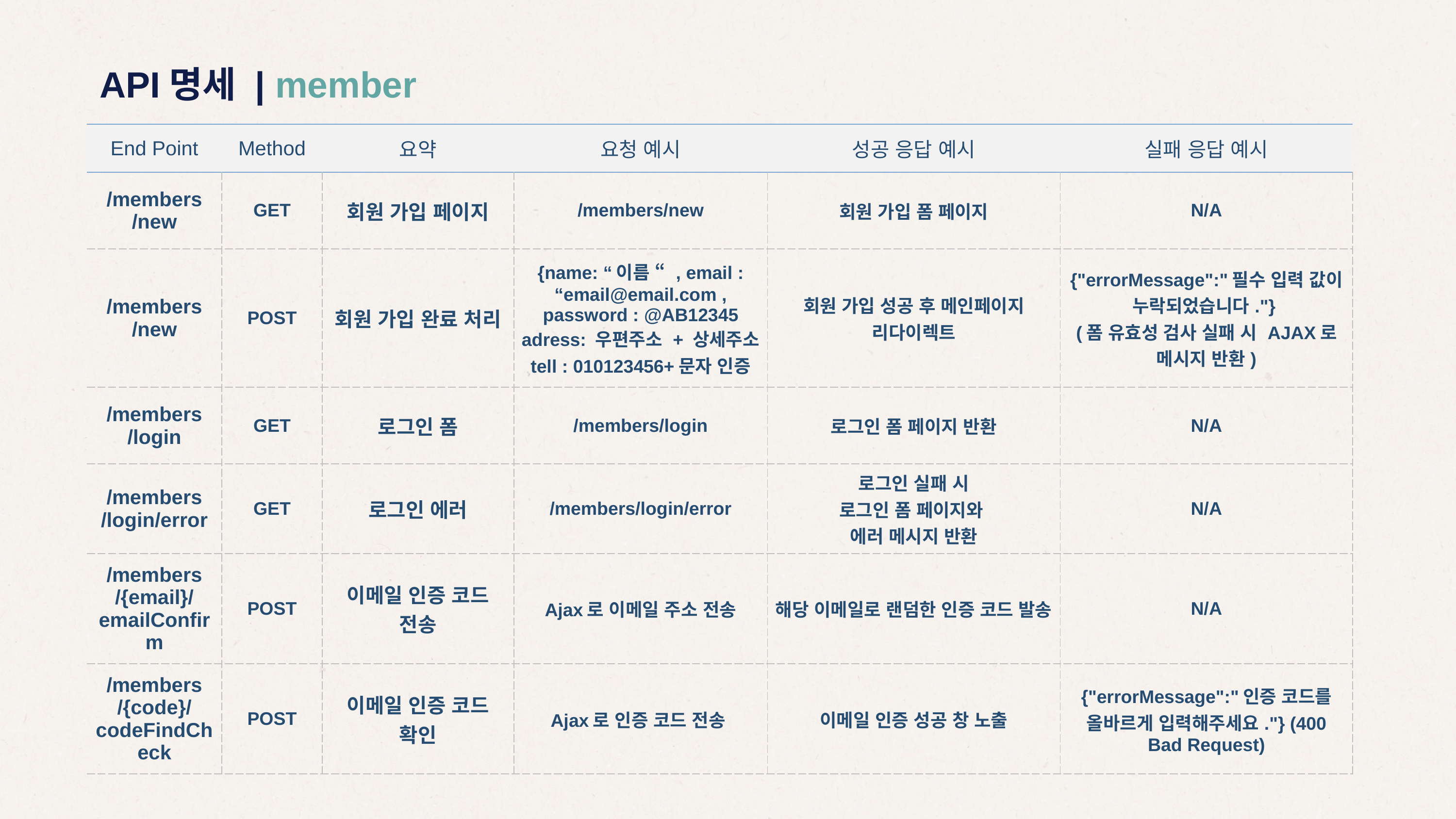

API명세 | member
| End Point | Method | 요약 | 요청 예시 | 성공 응답 예시 | 실패 응답 예시 |
| --- | --- | --- | --- | --- | --- |
| /members /new | GET | 회원 가입 페이지 | /members/new | 회원 가입 폼 페이지 | N/A |
| /members /new | POST | 회원 가입 완료 처리 | {name: “이름 “ , email : “email@email.com , password : @AB12345 adress: 우편주소 + 상세주소 tell : 010123456+문자 인증 | 회원 가입 성공 후 메인페이지 리다이렉트 | {"errorMessage":"필수 입력 값이 누락되었습니다."} (폼 유효성 검사 실패 시 AJAX로 메시지 반환) |
| /members /login | GET | 로그인 폼 | /members/login | 로그인 폼 페이지 반환 | N/A |
| /members /login/error | GET | 로그인 에러 | /members/login/error | 로그인 실패 시 로그인 폼 페이지와 에러 메시지 반환 | N/A |
| /members /{email}/emailConfirm | POST | 이메일 인증 코드 전송 | Ajax로 이메일 주소 전송 | 해당 이메일로 랜덤한 인증 코드 발송 | N/A |
| /members /{code}/codeFindCheck | POST | 이메일 인증 코드 확인 | Ajax로 인증 코드 전송 | 이메일 인증 성공 창 노출 | {"errorMessage":"인증 코드를 올바르게 입력해주세요."} (400 Bad Request) |